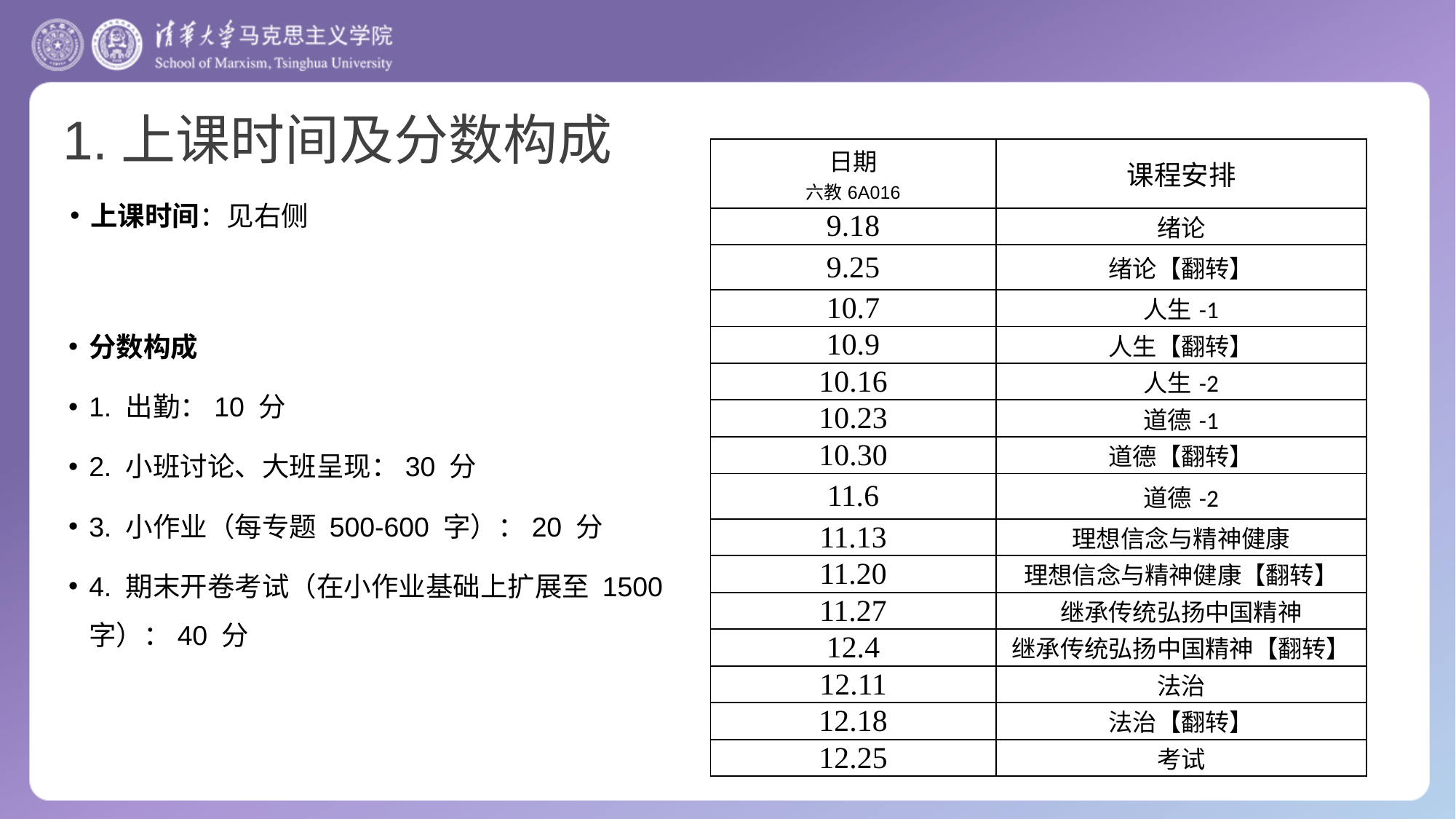

1.上课时间及分数构成
| 日期 六教6A016 | 课程安排 |
| --- | --- |
| 9.18 | 绪论 |
| 9.25 | 绪论【翻转】 |
| 10.7 | 人生-1 |
| 10.9 | 人生【翻转】 |
| 10.16 | 人生-2 |
| 10.23 | 道德-1 |
| 10.30 | 道德【翻转】 |
| 11.6 | 道德-2 |
| 11.13 | 理想信念与精神健康 |
| 11.20 | 理想信念与精神健康【翻转】 |
| 11.27 | 继承传统弘扬中国精神 |
| 12.4 | 继承传统弘扬中国精神【翻转】 |
| 12.11 | 法治 |
| 12.18 | 法治【翻转】 |
| 12.25 | 考试 |
上课时间：见右侧
分数构成
1. 出勤：10 分
2. 小班讨论、大班呈现：30 分
3. 小作业（每专题 500-600 字）：20 分
4. 期末开卷考试（在小作业基础上扩展至 1500 字）：40 分